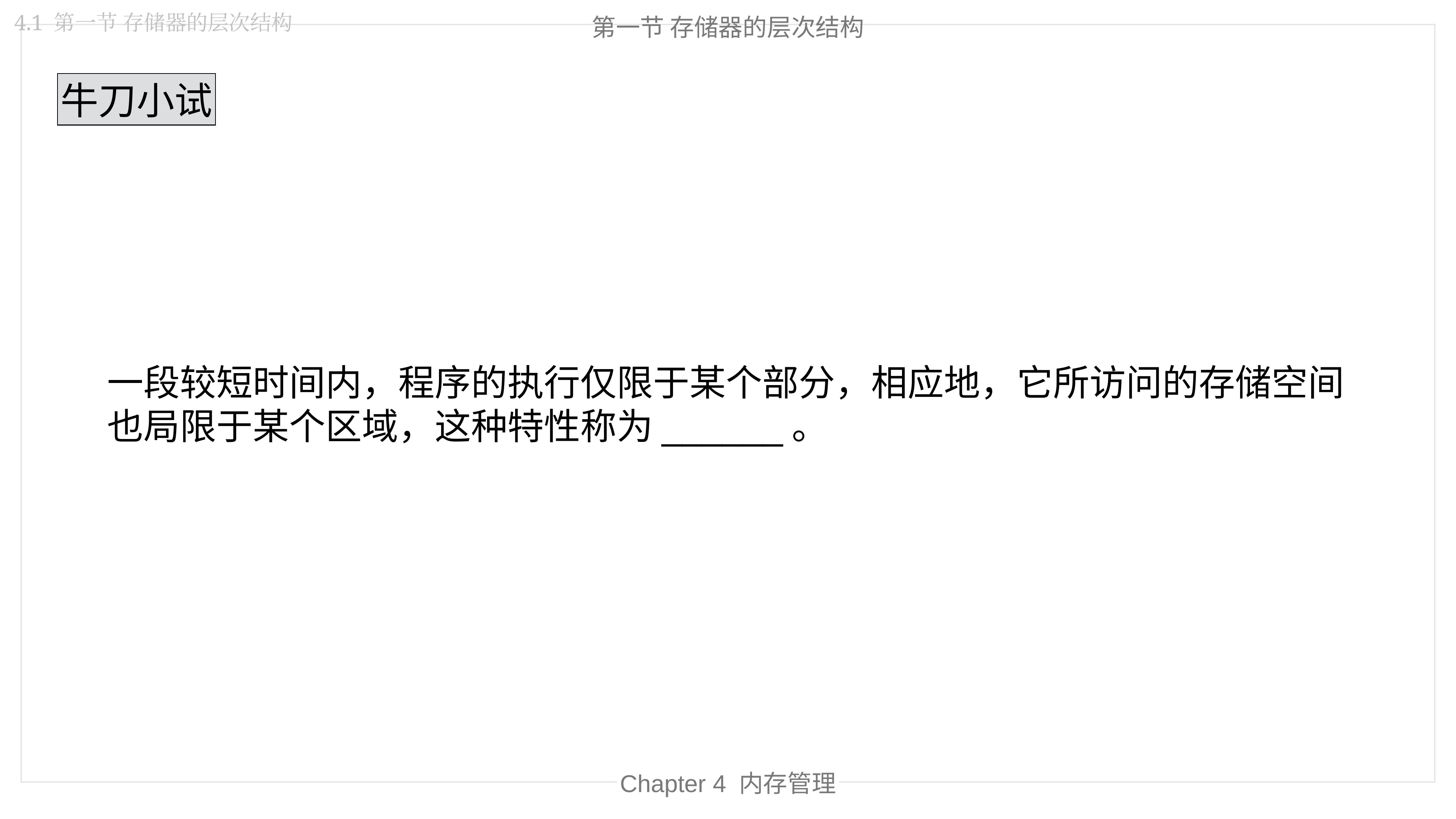

4.1 第一节 存储器的层次结构
第一节 存储器的层次结构

牛刀小试
一段较短时间内，程序的执行仅限于某个部分，相应地，它所访问的存储空间也局限于某个区域，这种特性称为______。
Chapter 4 内存管理